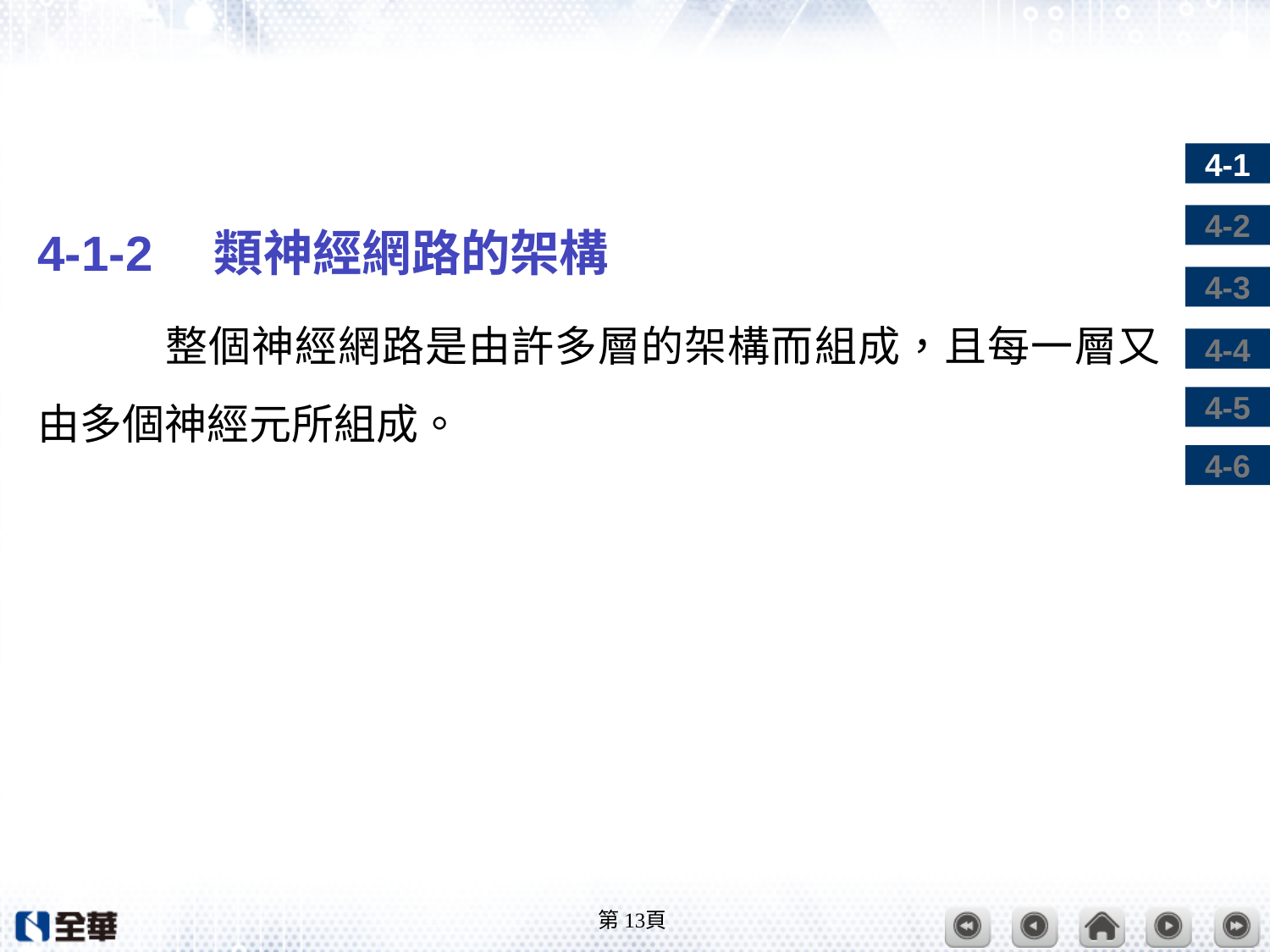

#
4-1-2　類神經網路的架構
	整個神經網路是由許多層的架構而組成，且每一層又由多個神經元所組成。